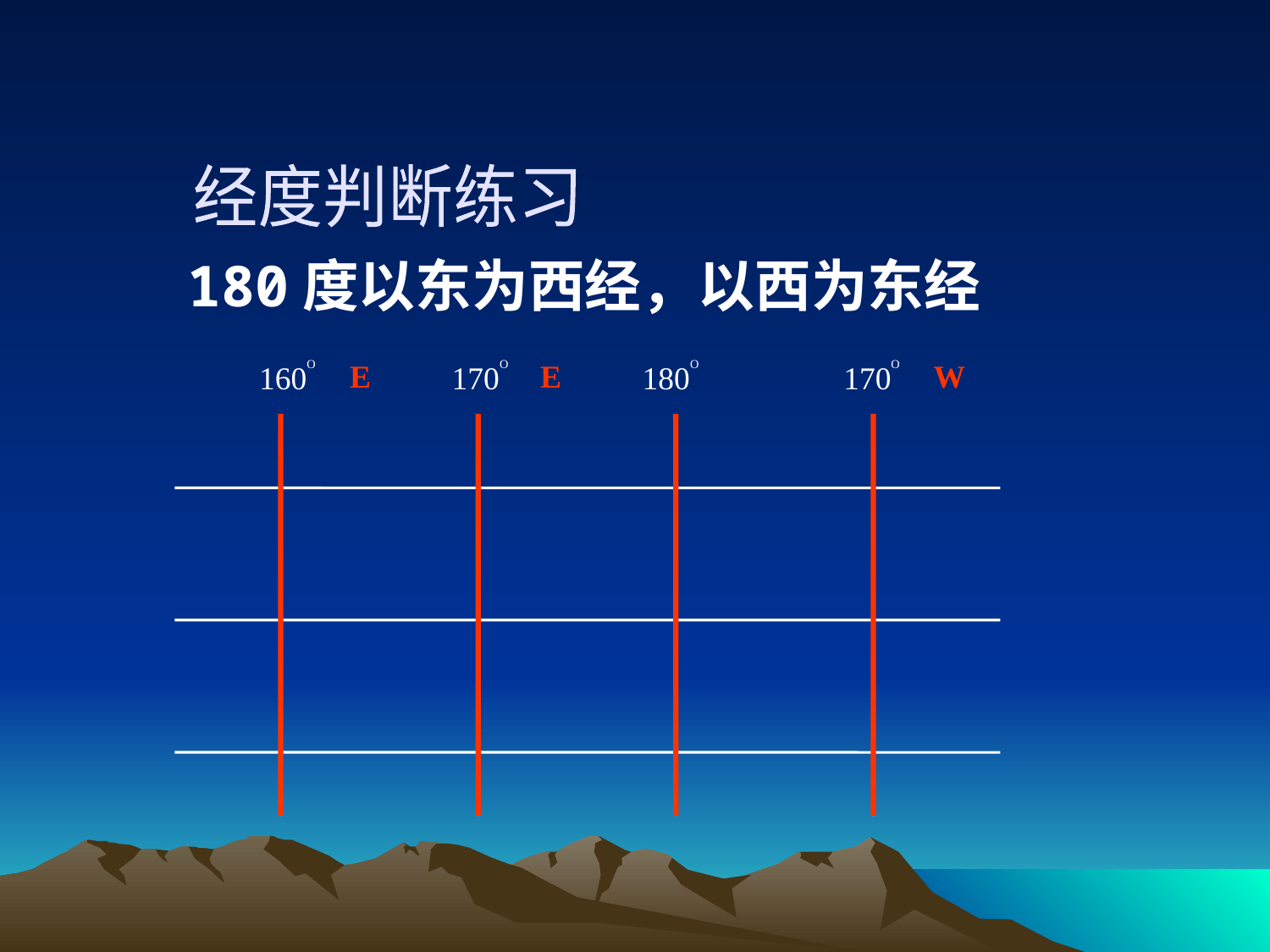

经度判断练习
180度以东为西经，以西为东经
160O
170O
180O
170O
E
E
W